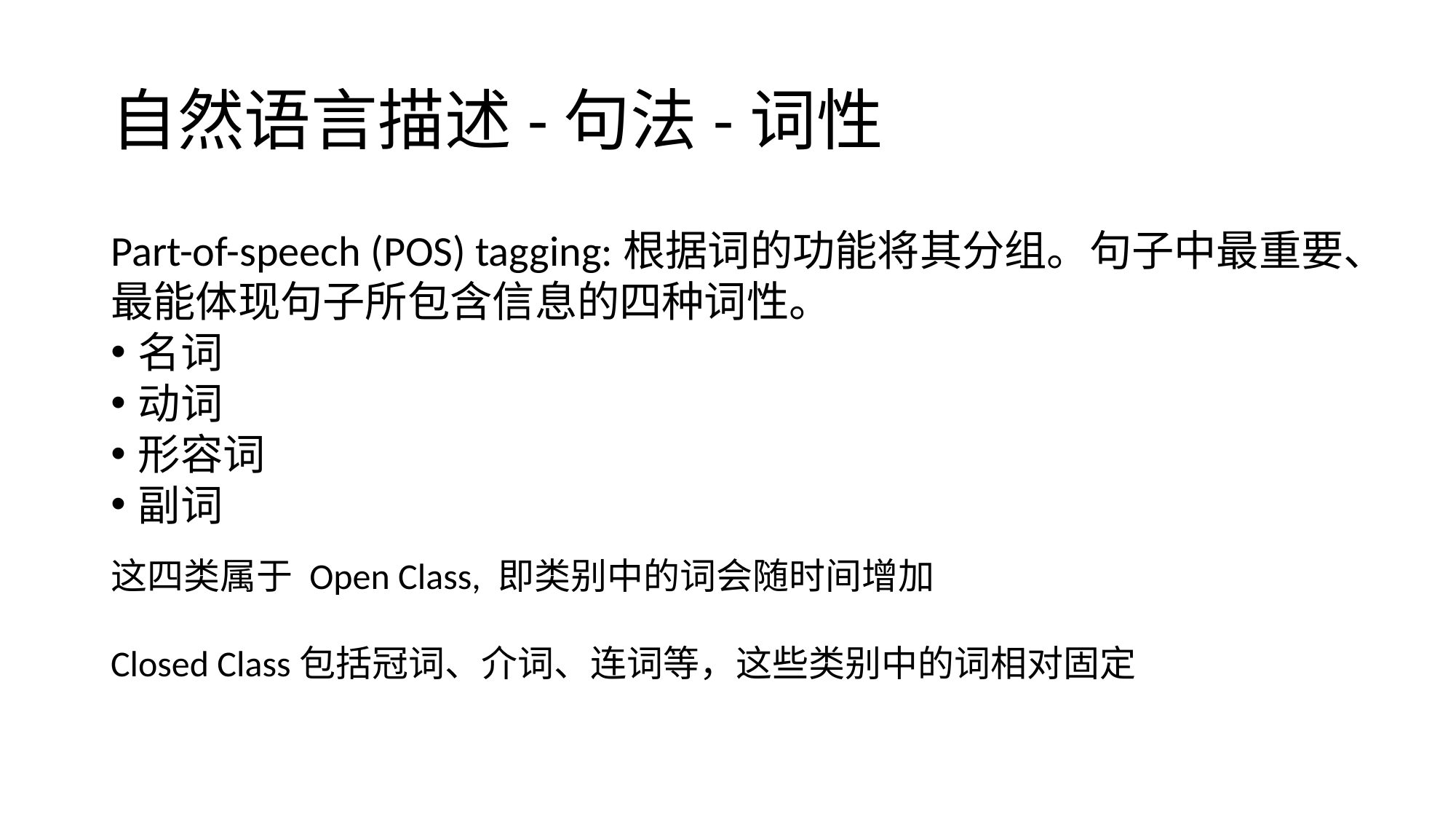

# 自然语言描述-句法-词性
Part-of-speech (POS) tagging:根据词的功能将其分组。句子中最重要、最能体现句子所包含信息的四种词性。
名词
动词
形容词
副词
这四类属于 Open Class, 即类别中的词会随时间增加

Closed Class包括冠词、介词、连词等，这些类别中的词相对固定